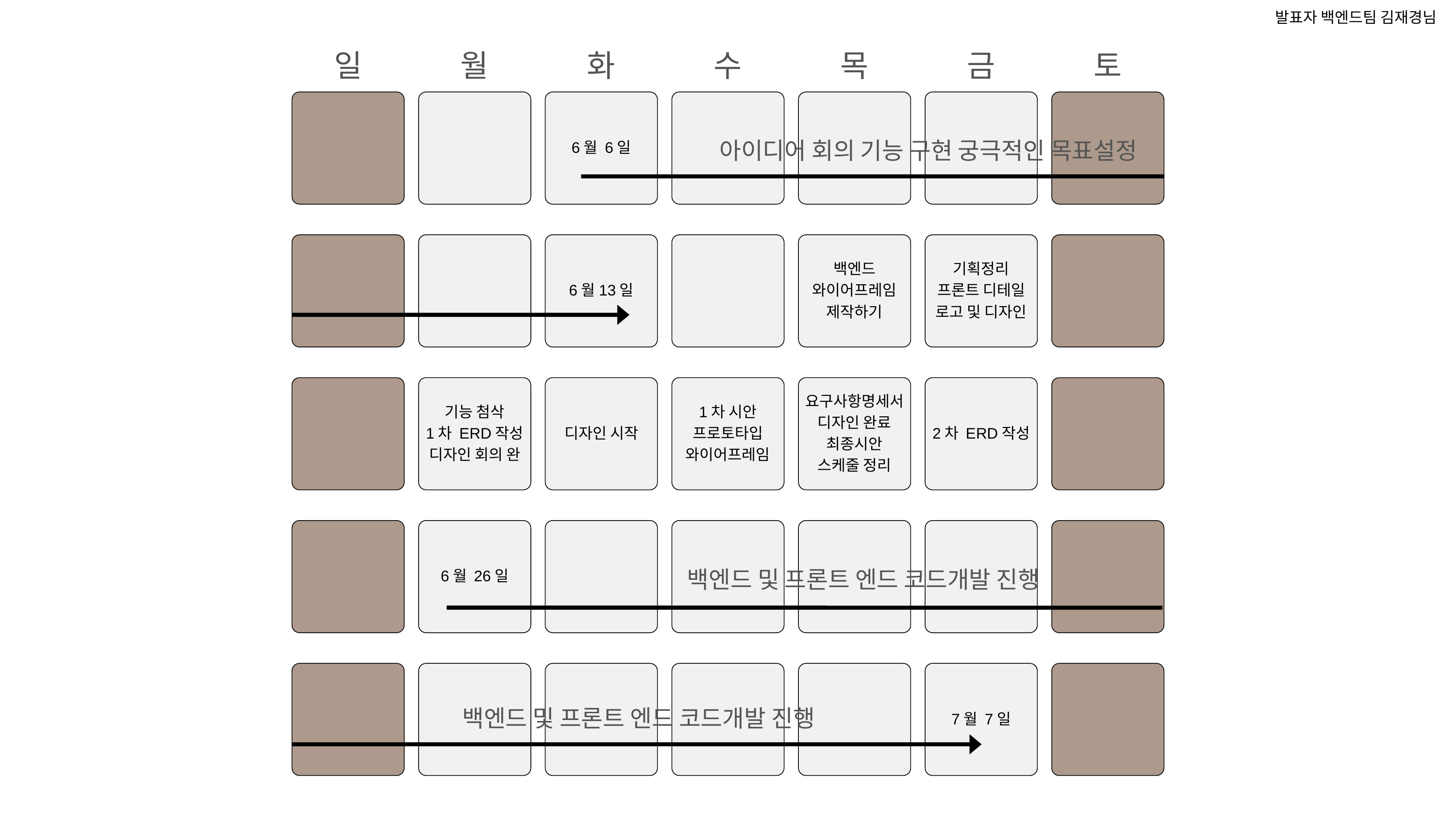

발표자 백엔드팀 김재경님
일
월
화
수
목
금
토

6월 6일

아이디어 회의 기능 구현 궁극적인 목표설정

6월13일

백엔드
와이어프레임
제작하기

기획정리
프론트 디테일
로고 및 디자인

기능 첨삭
1차 ERD작성
디자인 회의 완

디자인 시작

1차 시안
프로토타입
와이어프레임

요구사항명세서
디자인 완료
최종시안
스케줄 정리

2차 ERD작성

6월 26일

백엔드 및 프론트 엔드 코드개발 진행

7월 7일

백엔드 및 프론트 엔드 코드개발 진행